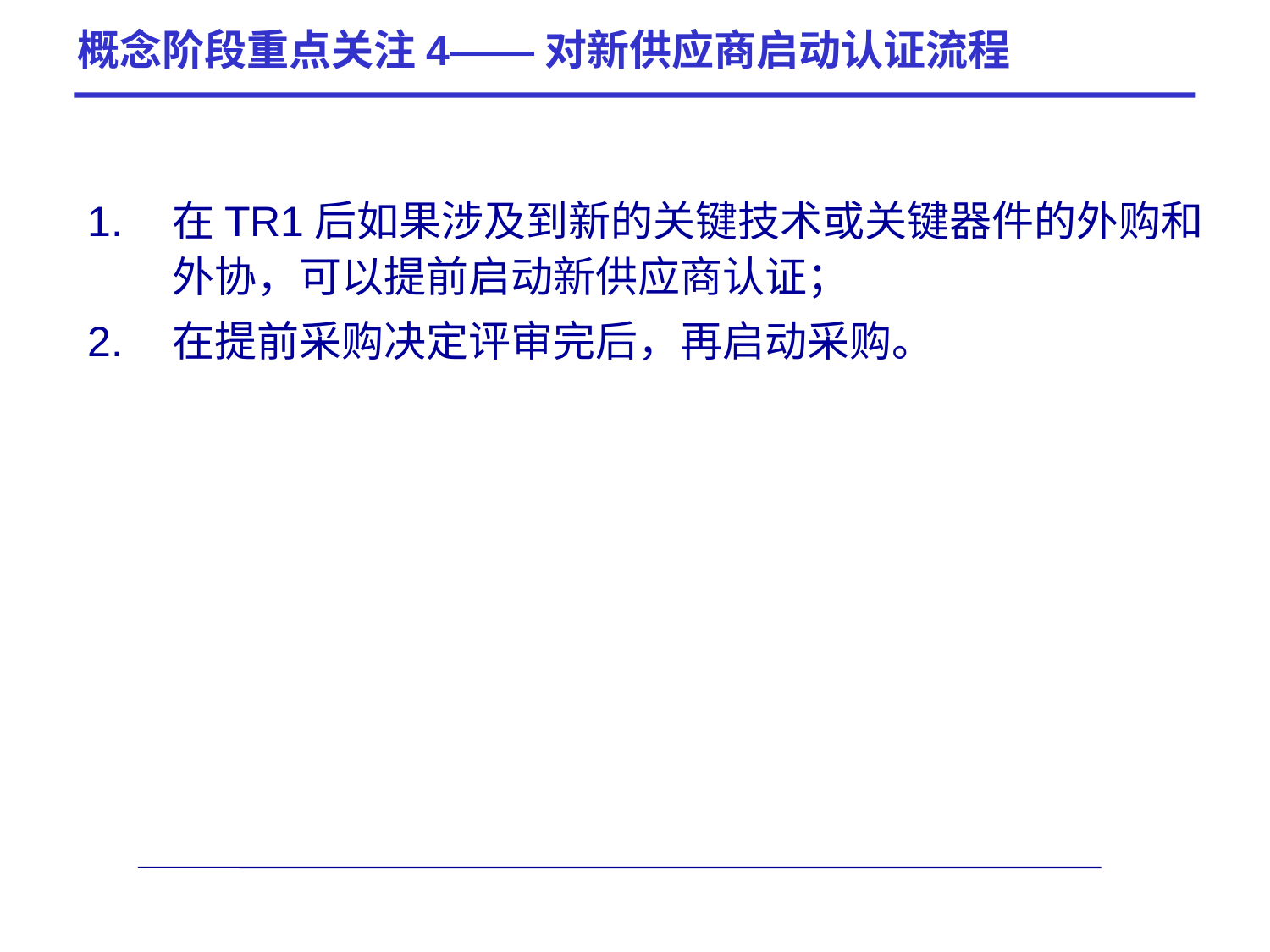

# 概念阶段重点关注4——对新供应商启动认证流程

在TR1后如果涉及到新的关键技术或关键器件的外购和外协，可以提前启动新供应商认证；
在提前采购决定评审完后，再启动采购。